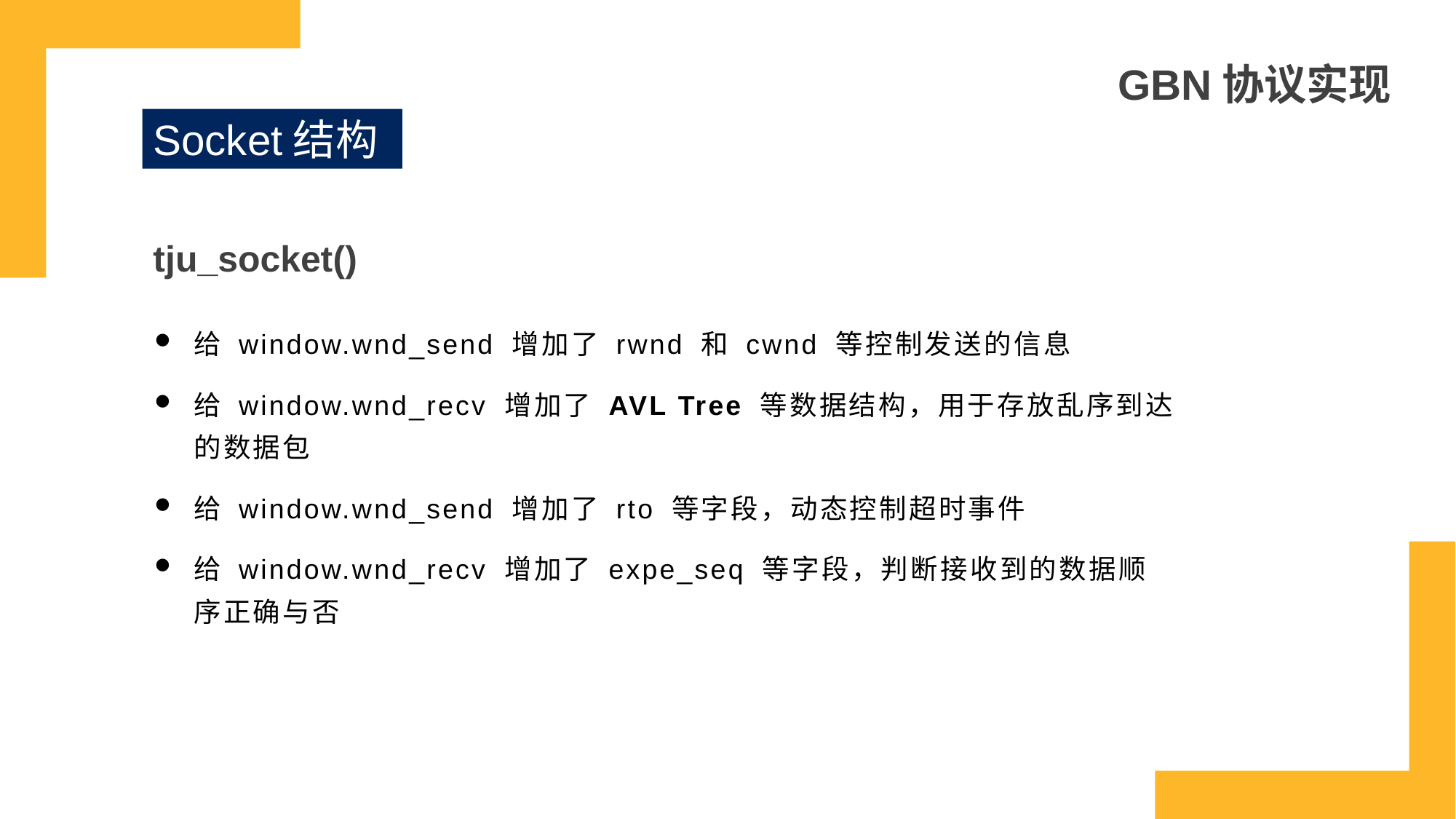

GBN协议实现
Socket结构
tju_socket()
给 window.wnd_send 增加了 rwnd 和 cwnd 等控制发送的信息
给 window.wnd_recv 增加了 AVL Tree 等数据结构，用于存放乱序到达的数据包
给 window.wnd_send 增加了 rto 等字段，动态控制超时事件
给 window.wnd_recv 增加了 expe_seq 等字段，判断接收到的数据顺序正确与否